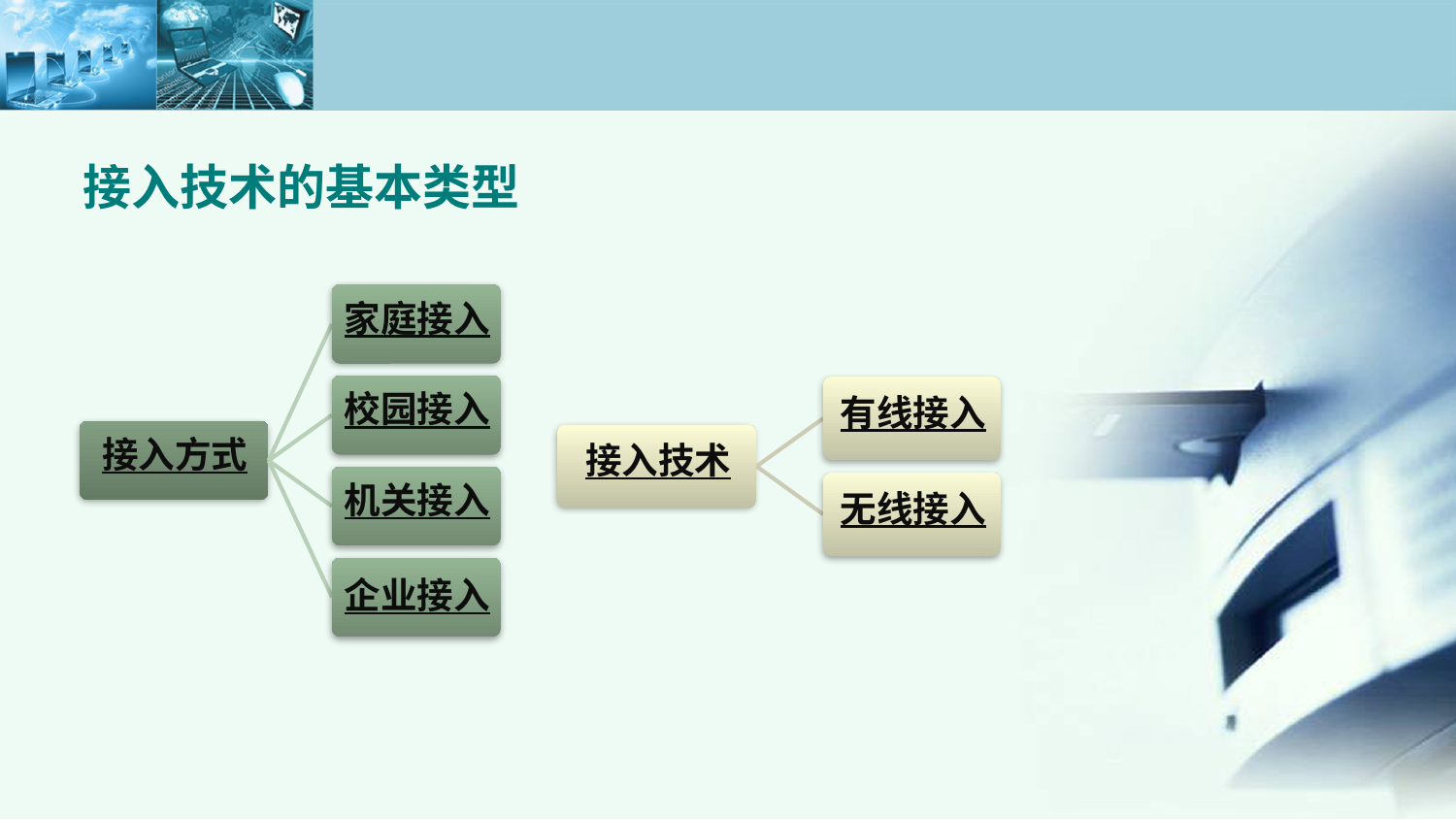

接入技术的基本类型
接入方式

家庭接入

校园接入

机关接入

企业接入
接入技术

有线接入

无线接入